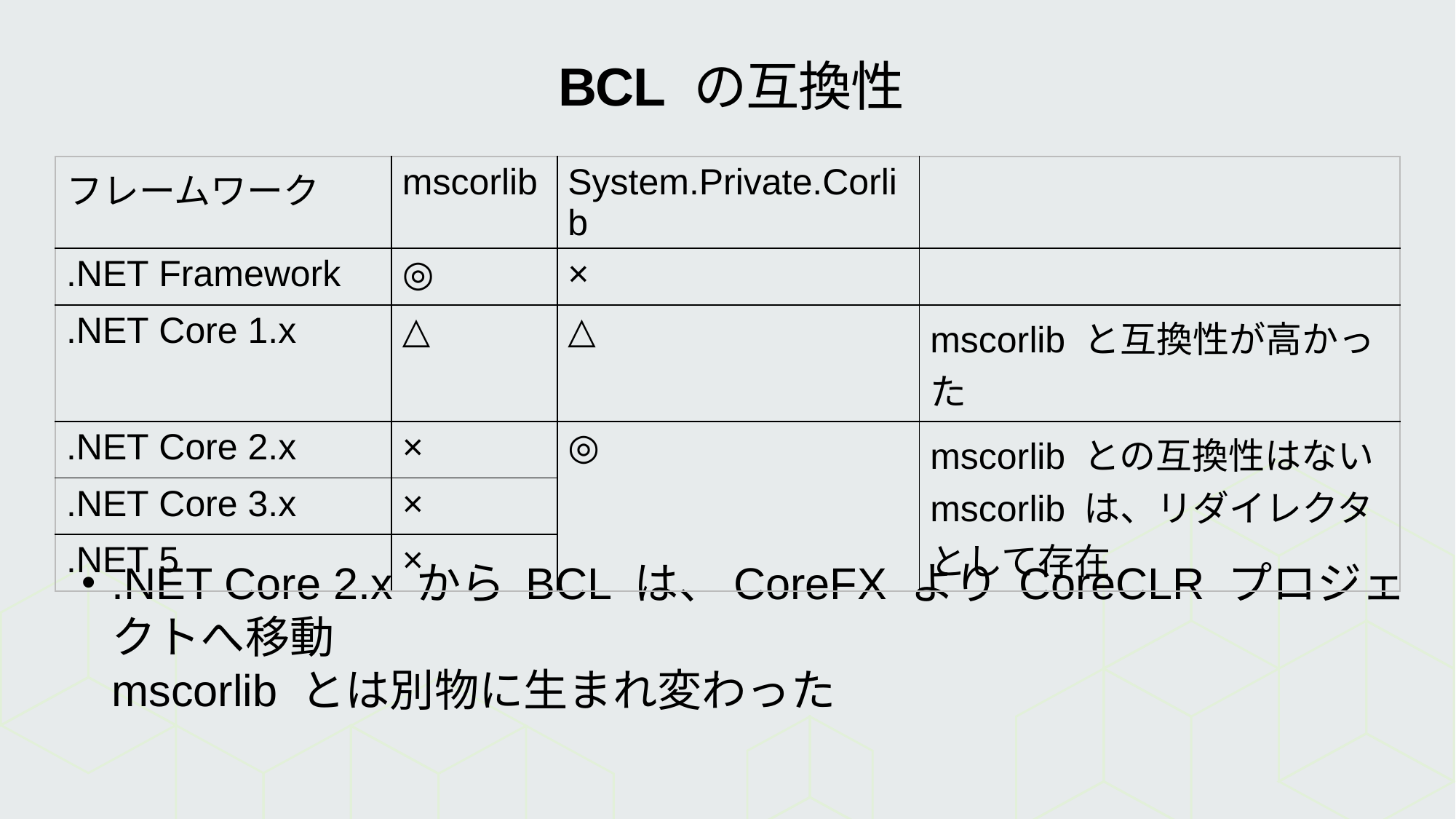

# BCL の互換性
| フレームワーク | mscorlib | System.Private.Corlib |  |
| --- | --- | --- | --- |
| .NET Framework | ◎ | × |  |
| .NET Core 1.x | △ | △ | mscorlib と互換性が高かった |
| .NET Core 2.x | × | ◎ | mscorlib との互換性はない mscorlib は、リダイレクタとして存在 |
| .NET Core 3.x | × |  |  |
| .NET 5 | × |  |  |
.NET Core 2.x から BCL は、CoreFX より CoreCLR プロジェクトへ移動
mscorlib とは別物に生まれ変わった